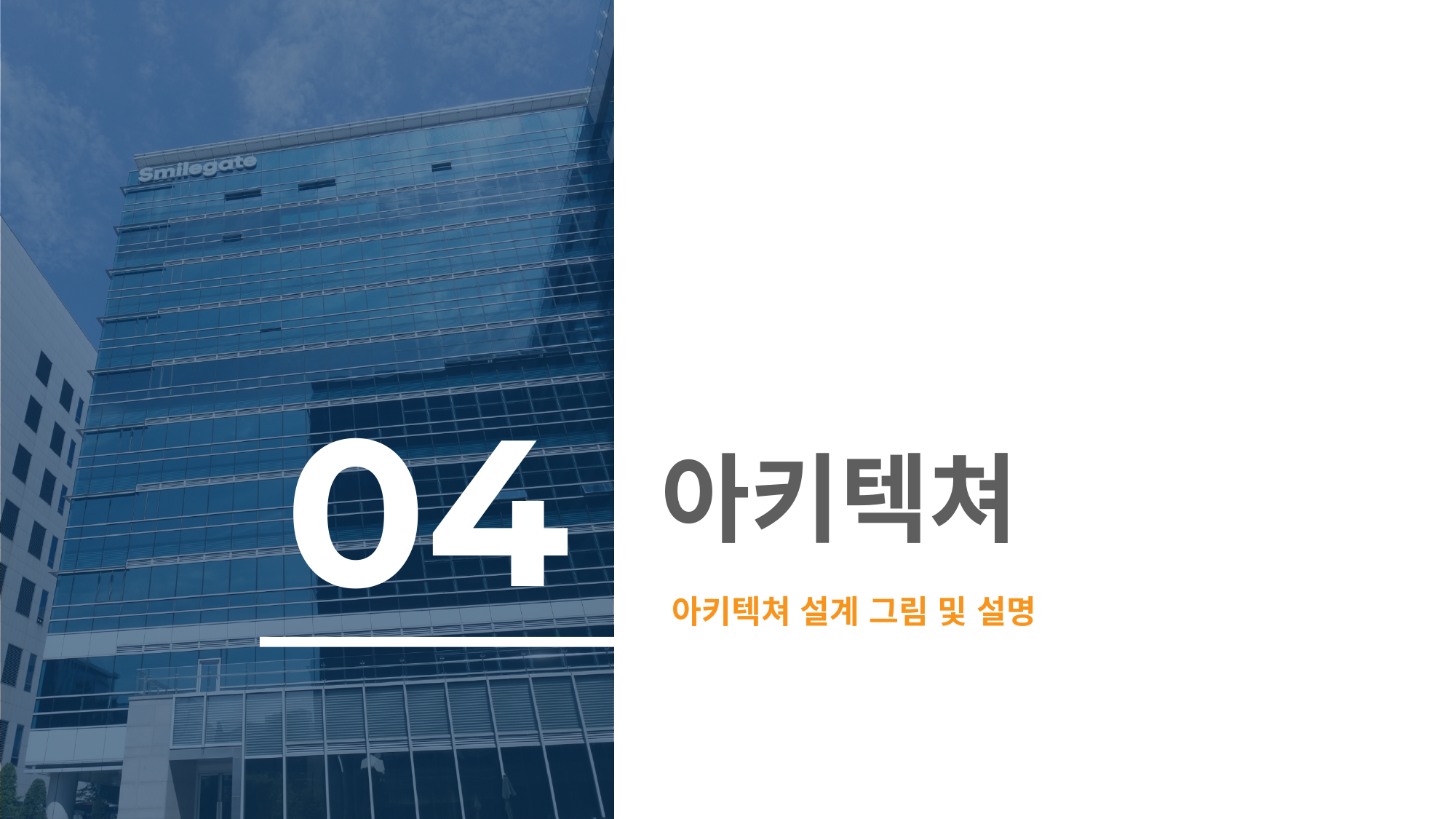

04
# 아키텍쳐
아키텍쳐 설계 그림 및 설명